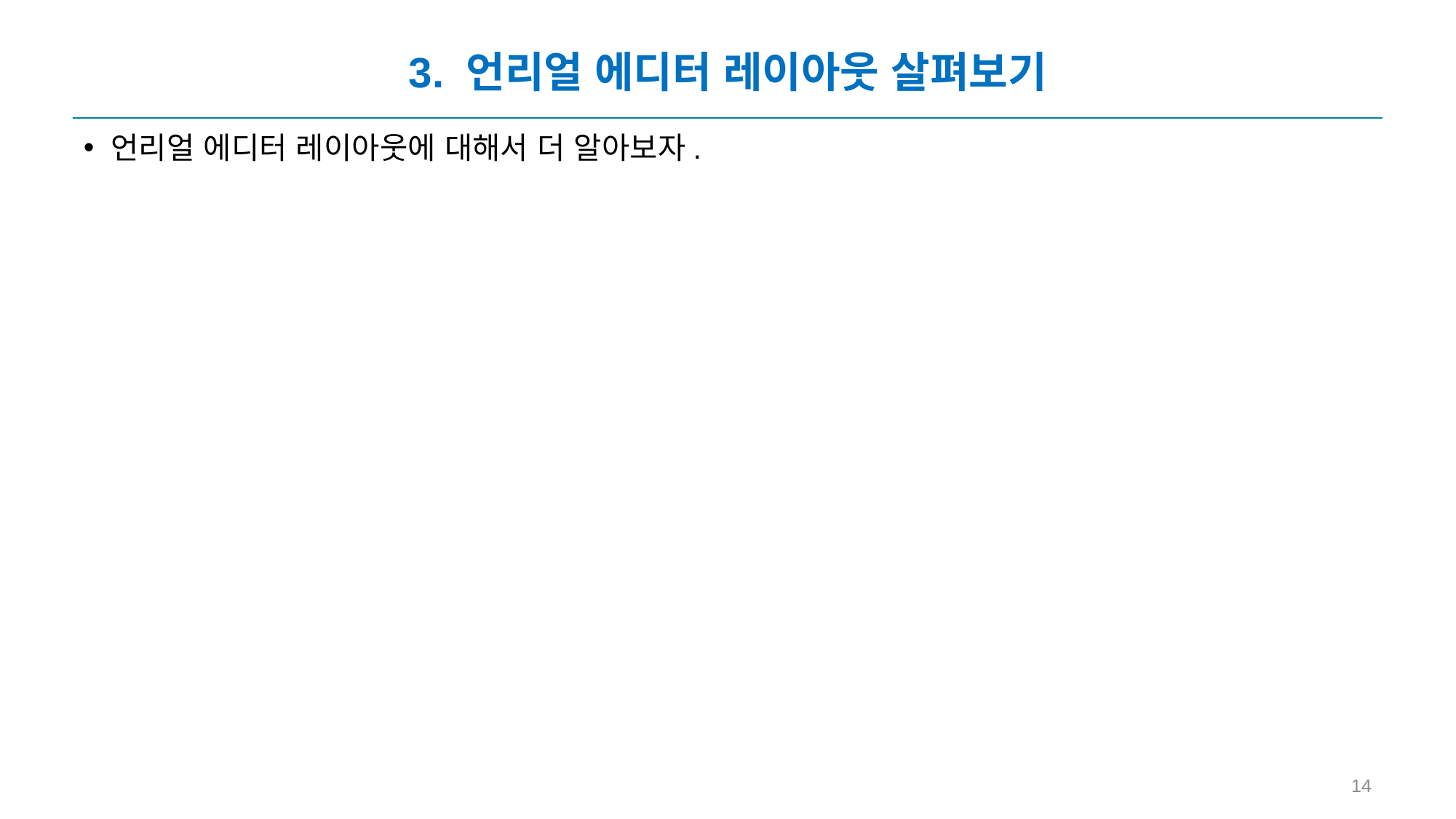

# 3. 언리얼 에디터 레이아웃 살펴보기
언리얼 에디터 레이아웃에 대해서 더 알아보자.

14